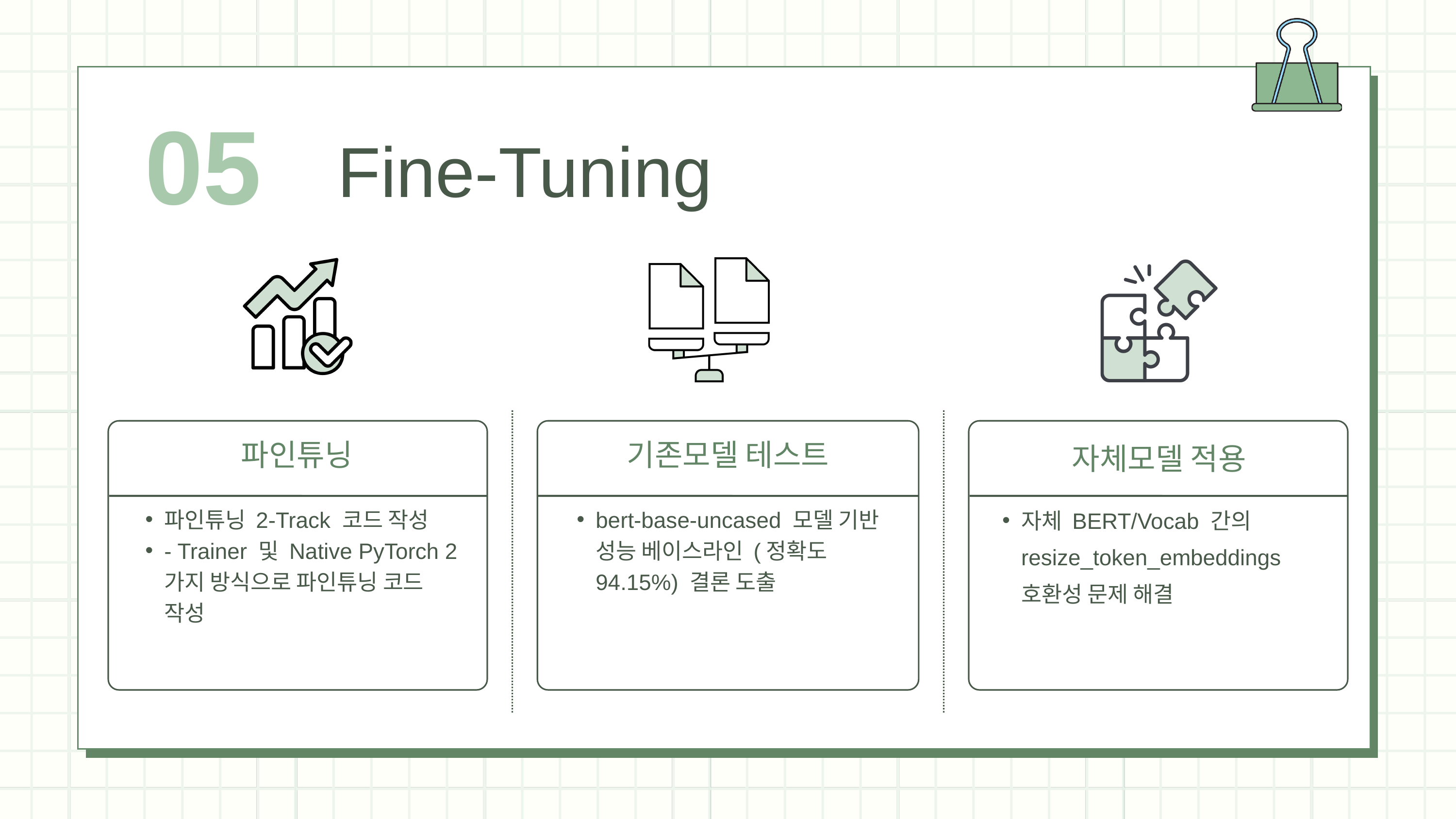

05
Fine-Tuning

파인튜닝
기존모델 테스트
자체모델 적용
자체 BERT/Vocab 간의 resize_token_embeddings 호환성 문제 해결
파인튜닝 2-Track 코드 작성
- Trainer 및 Native PyTorch 2가지 방식으로 파인튜닝 코드 작성
bert-base-uncased 모델 기반 성능 베이스라인 (정확도 94.15%) 결론 도출